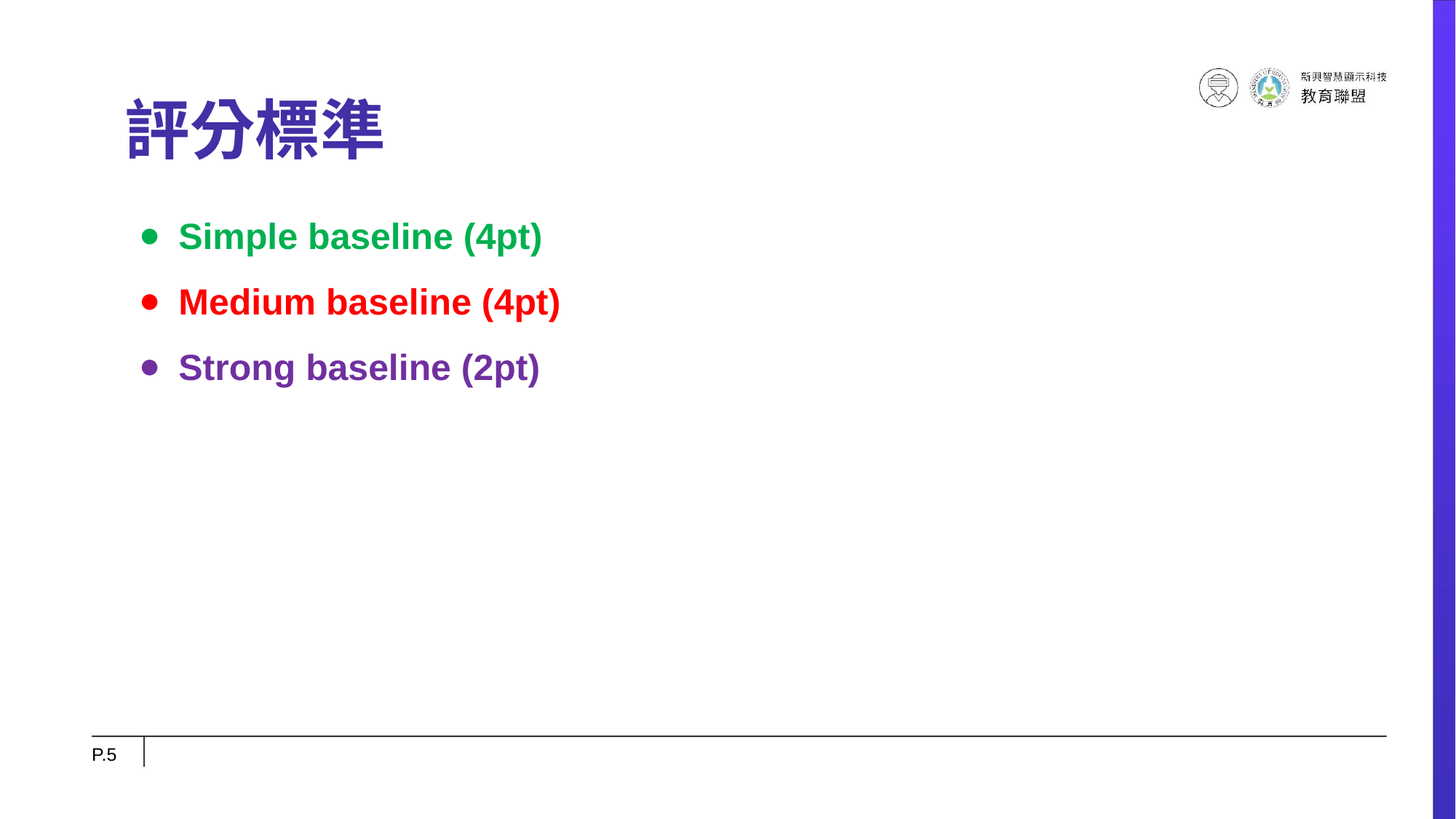

# 評分標準
Simple baseline (4pt)
Medium baseline (4pt)
Strong baseline (2pt)
P.5